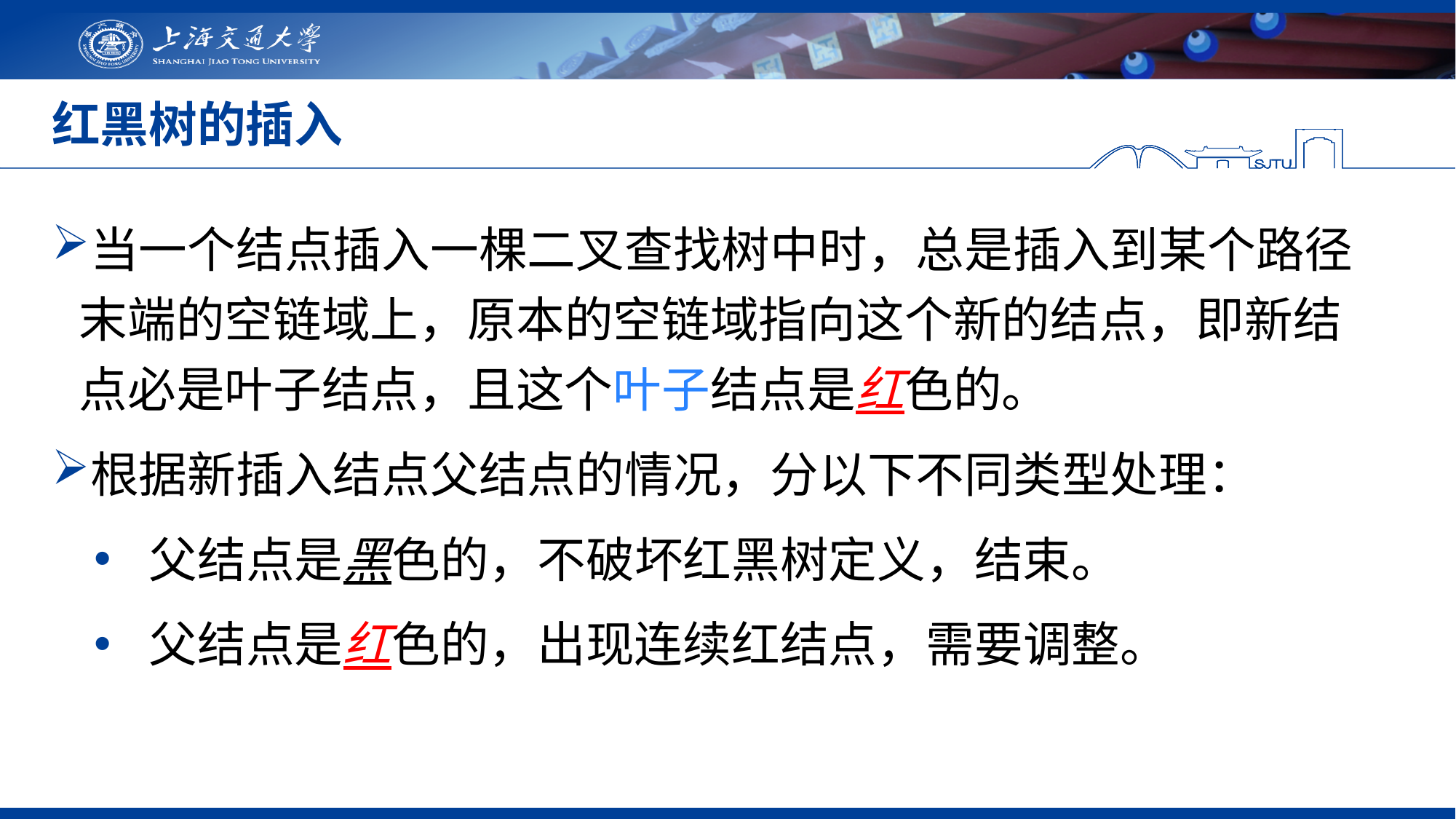

# 红黑树的插入
当一个结点插入一棵二叉查找树中时，总是插入到某个路径末端的空链域上，原本的空链域指向这个新的结点，即新结点必是叶子结点，且这个叶子结点是红色的。
根据新插入结点父结点的情况，分以下不同类型处理：
父结点是黑色的，不破坏红黑树定义，结束。
父结点是红色的，出现连续红结点，需要调整。